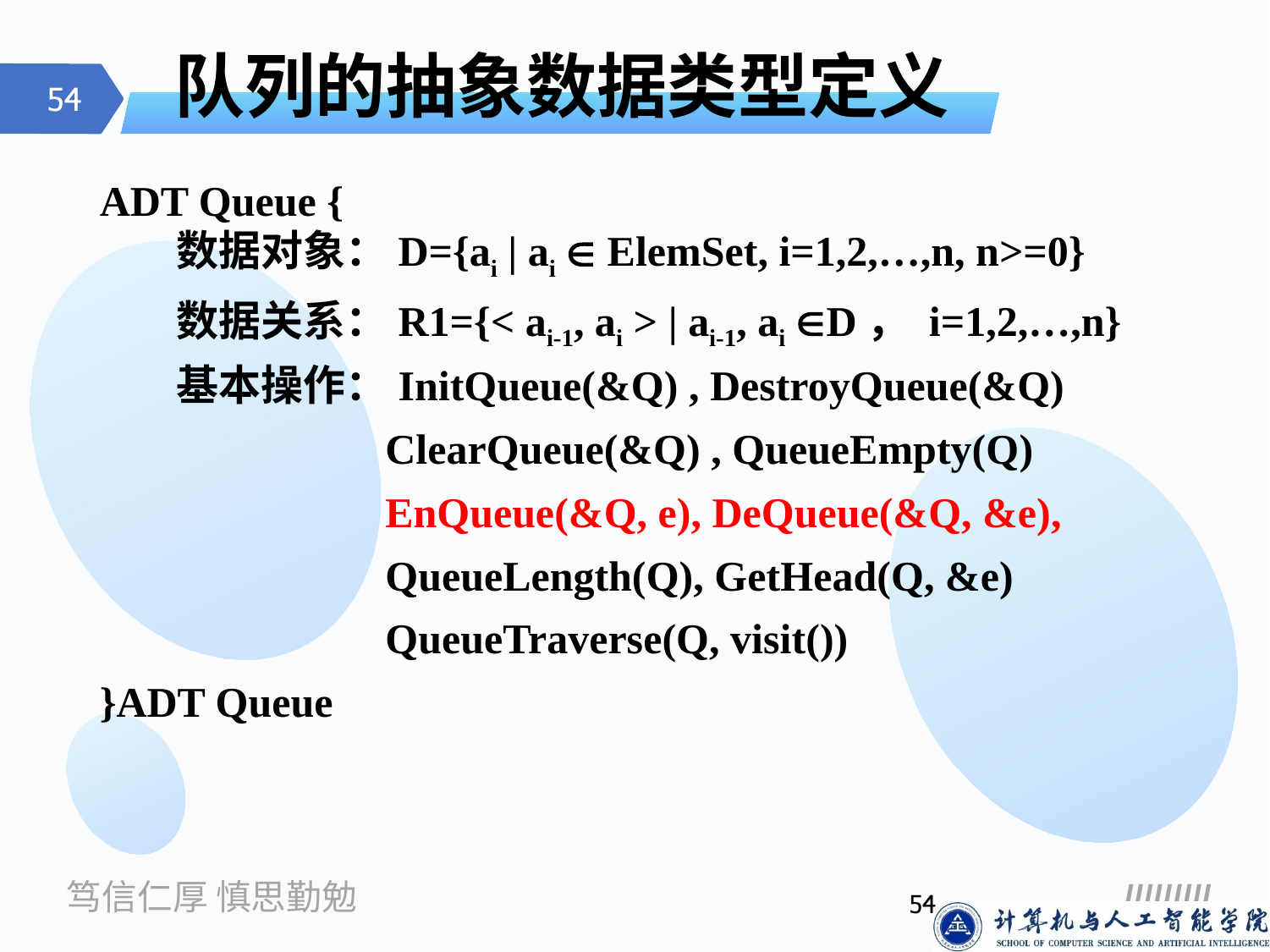

# 队列的抽象数据类型定义
ADT Queue {
       数据对象：D={ai | ai ∈ ElemSet, i=1,2,…,n, n>=0}
       数据关系：R1={< ai-1, ai > | ai-1, ai ∈D， i=1,2,…,n}
       基本操作：InitQueue(&Q) , DestroyQueue(&Q)
                           ClearQueue(&Q) , QueueEmpty(Q)
                           EnQueue(&Q, e), DeQueue(&Q, &e),
                           QueueLength(Q), GetHead(Q, &e)
                           QueueTraverse(Q, visit())
}ADT Queue
54